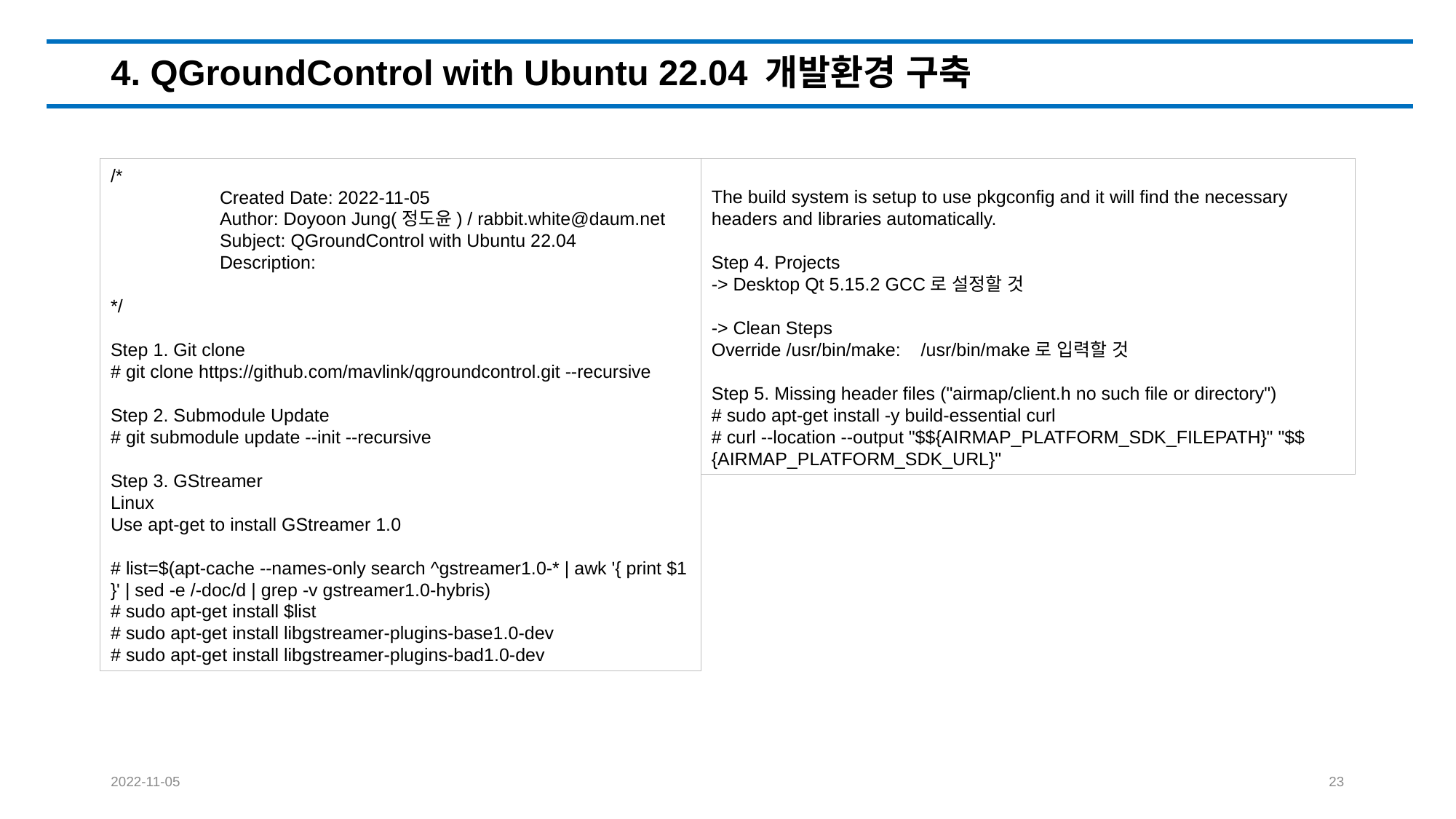

# 4. QGroundControl with Ubuntu 22.04 개발환경 구축
/*
	Created Date: 2022-11-05
	Author: Doyoon Jung(정도윤) / rabbit.white@daum.net
	Subject: QGroundControl with Ubuntu 22.04
	Description:

*/

Step 1. Git clone
# git clone https://github.com/mavlink/qgroundcontrol.git --recursive

Step 2. Submodule Update
# git submodule update --init --recursive

Step 3. GStreamer
Linux
Use apt-get to install GStreamer 1.0

# list=$(apt-cache --names-only search ^gstreamer1.0-* | awk '{ print $1 }' | sed -e /-doc/d | grep -v gstreamer1.0-hybris)
# sudo apt-get install $list
# sudo apt-get install libgstreamer-plugins-base1.0-dev
# sudo apt-get install libgstreamer-plugins-bad1.0-dev

The build system is setup to use pkgconfig and it will find the necessary headers and libraries automatically.

Step 4. Projects
-> Desktop Qt 5.15.2 GCC로 설정할 것

-> Clean Steps
Override /usr/bin/make:    /usr/bin/make로 입력할 것

Step 5. Missing header files ("airmap/client.h no such file or directory")
# sudo apt-get install -y build-essential curl
# curl --location --output "$${AIRMAP_PLATFORM_SDK_FILEPATH}" "$${AIRMAP_PLATFORM_SDK_URL}"
2022-11-05
23